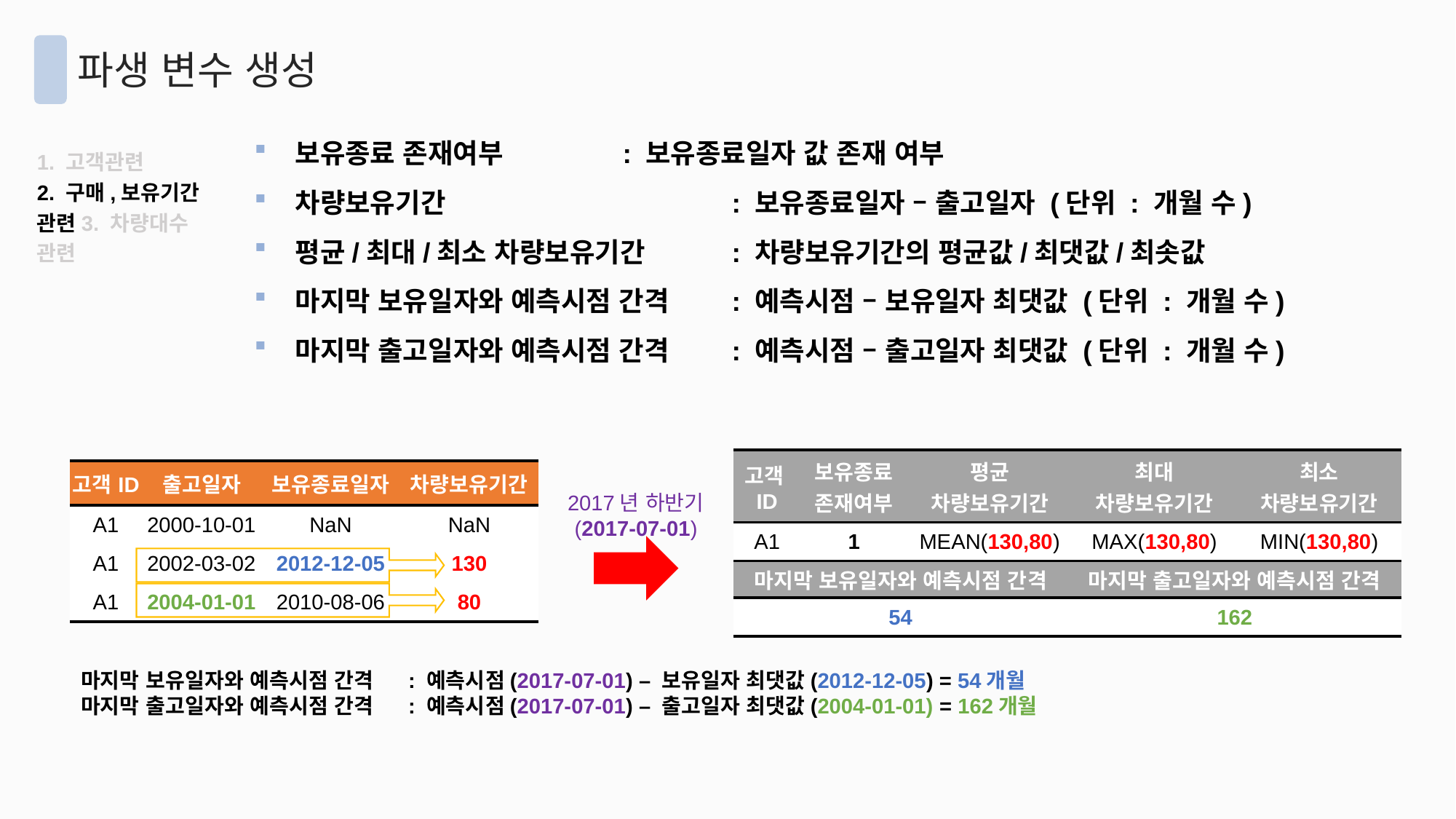

파생 변수 생성

보유종료 존재여부		: 보유종료일자 값 존재 여부
차량보유기간			: 보유종료일자 – 출고일자 (단위 : 개월 수)
평균/최대/최소 차량보유기간	: 차량보유기간의 평균값/최댓값/최솟값
마지막 보유일자와 예측시점 간격	: 예측시점 – 보유일자 최댓값 (단위 : 개월 수)
마지막 출고일자와 예측시점 간격	: 예측시점 – 출고일자 최댓값 (단위 : 개월 수)
1. 고객관련
2. 구매,보유기간 관련3. 차량대수 관련
| 고객ID | 보유종료 존재여부 | 평균 차량보유기간 | 최대 차량보유기간 | 최소 차량보유기간 |
| --- | --- | --- | --- | --- |
| A1 | 1 | MEAN(130,80) | MAX(130,80) | MIN(130,80) |
| 고객ID | 출고일자 | 보유종료일자 | 차량보유기간 |
| --- | --- | --- | --- |
| A1 | 2000-10-01 | NaN | NaN |
| A1 | 2002-03-02 | 2012-12-05 | 130 |
| A1 | 2004-01-01 | 2010-08-06 | 80 |
2017년 하반기
(2017-07-01)

| 마지막 보유일자와 예측시점 간격 | 마지막 출고일자와 예측시점 간격 |
| --- | --- |
| 54 | 162 |

마지막 보유일자와 예측시점 간격 	: 예측시점(2017-07-01) – 보유일자 최댓값(2012-12-05) = 54개월
마지막 출고일자와 예측시점 간격 	: 예측시점(2017-07-01) – 출고일자 최댓값(2004-01-01) = 162개월